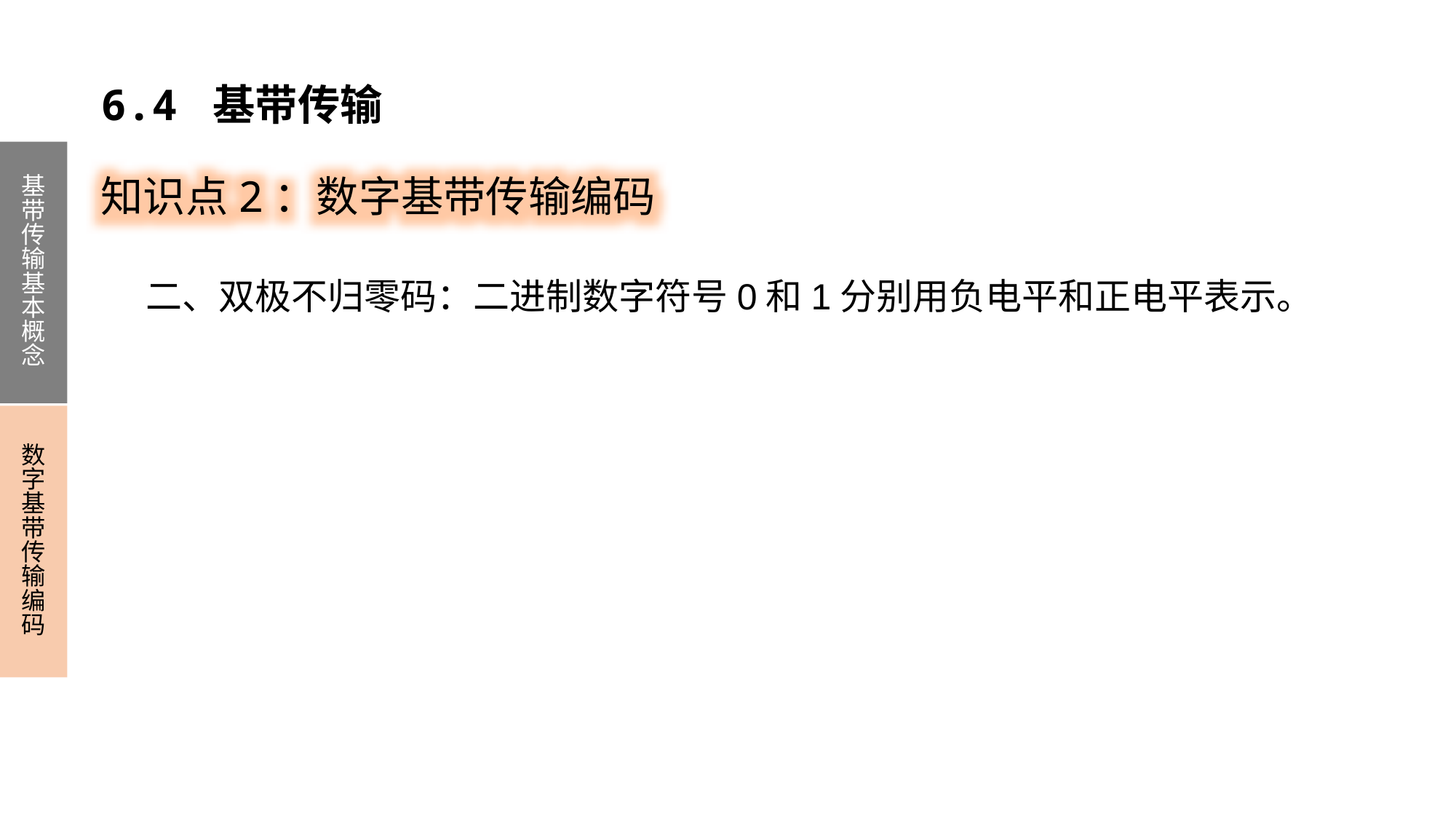

6.4 基带传输
知识点2：数字基带传输编码
基带传输基本概念
数字基带传输编码
二、双极不归零码：二进制数字符号0和1分别用负电平和正电平表示。